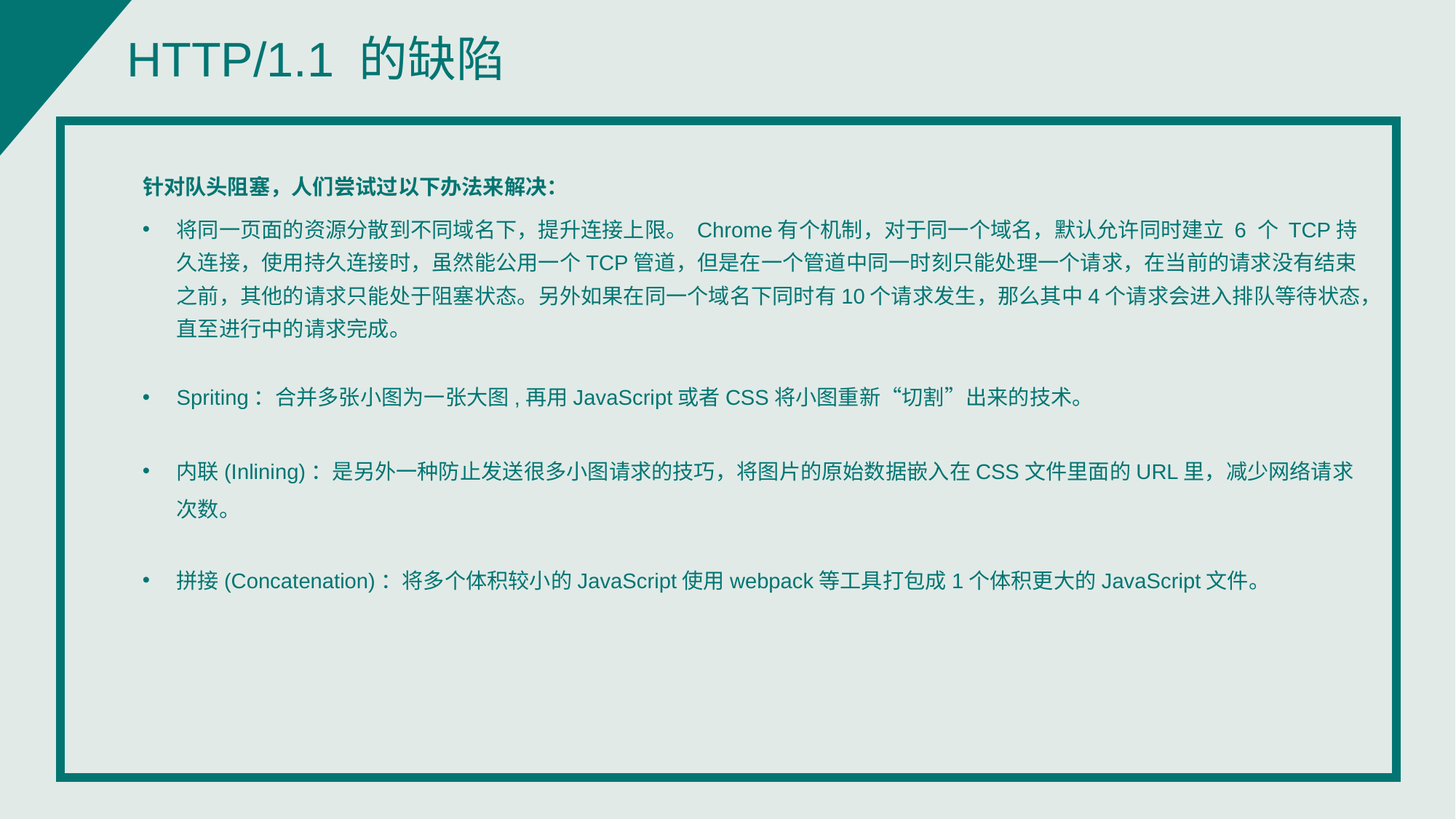

HTTP/1.1 的缺陷

针对队头阻塞，人们尝试过以下办法来解决：
将同一页面的资源分散到不同域名下，提升连接上限。 Chrome有个机制，对于同一个域名，默认允许同时建立 6 个 TCP持久连接，使用持久连接时，虽然能公用一个TCP管道，但是在一个管道中同一时刻只能处理一个请求，在当前的请求没有结束之前，其他的请求只能处于阻塞状态。另外如果在同一个域名下同时有10个请求发生，那么其中4个请求会进入排队等待状态，直至进行中的请求完成。

Spriting：合并多张小图为一张大图,再用JavaScript或者CSS将小图重新“切割”出来的技术。

内联(Inlining)：是另外一种防止发送很多小图请求的技巧，将图片的原始数据嵌入在CSS文件里面的URL里，减少网络请求次数。

拼接(Concatenation)：将多个体积较小的JavaScript使用webpack等工具打包成1个体积更大的JavaScript文件。